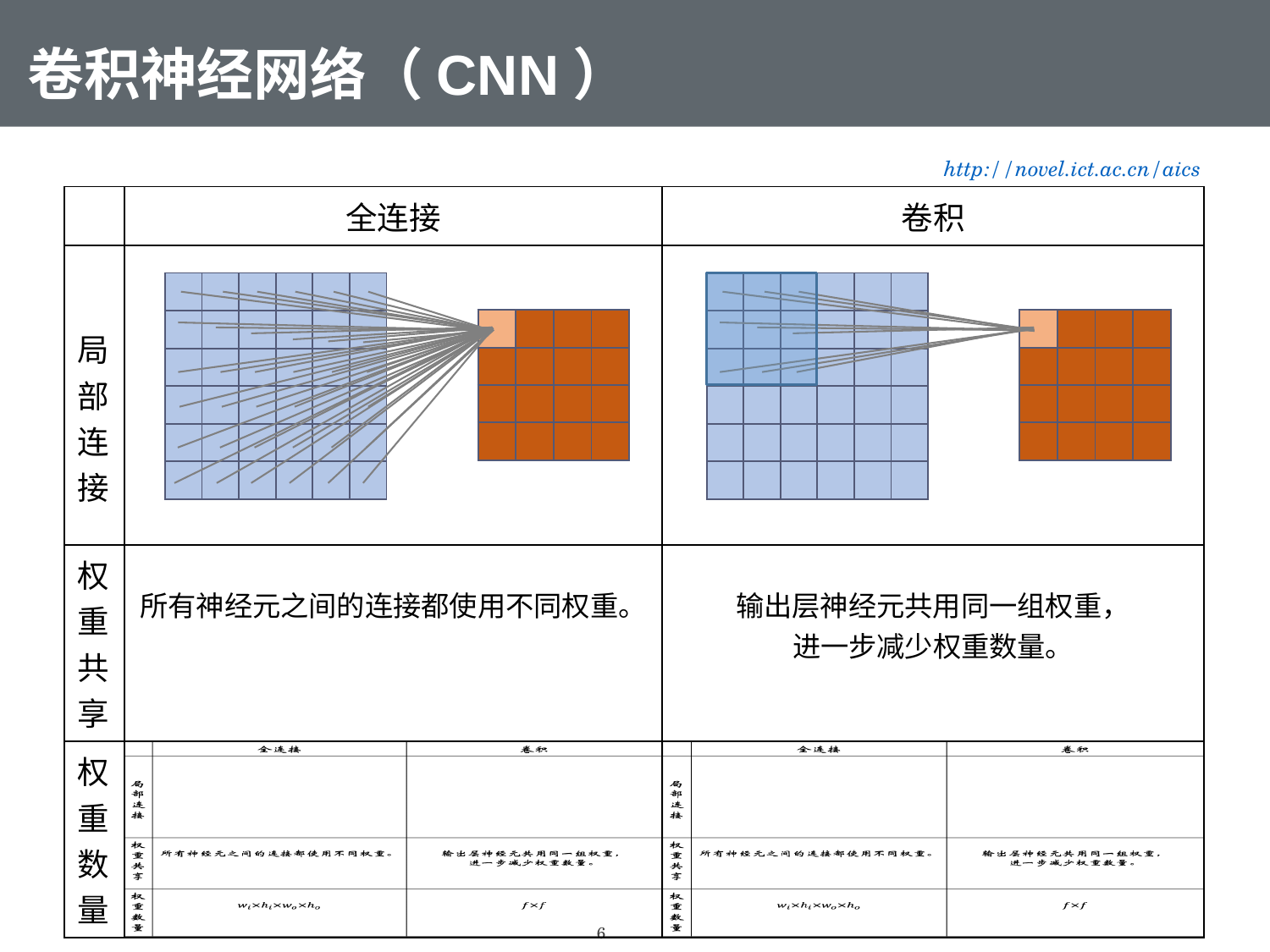

# 卷积神经网络（CNN）
http://novel.ict.ac.cn/aics
|  | 全连接 | 卷积 |
| --- | --- | --- |
| 局部连接 |  |  |
| 权重共享 | 所有神经元之间的连接都使用不同权重。 | 输出层神经元共用同一组权重， 进一步减少权重数量。 |
| 权重数量 |  |  |
|  |  |  |  |  |  |
| --- | --- | --- | --- | --- | --- |
|  |  |  |  |  |  |
|  |  |  |  |  |  |
|  |  |  |  |  |  |
|  |  |  |  |  |  |
|  |  |  |  |  |  |

|  |  |  |  |  |  |
| --- | --- | --- | --- | --- | --- |
|  |  |  |  |  |  |
|  |  |  |  |  |  |
|  |  |  |  |  |  |
|  |  |  |  |  |  |
|  |  |  |  |  |  |
|  |  |  |  |
| --- | --- | --- | --- |
|  |  |  |  |
|  |  |  |  |
|  |  |  |  |
|  |  |  |  |
| --- | --- | --- | --- |
|  |  |  |  |
|  |  |  |  |
|  |  |  |  |